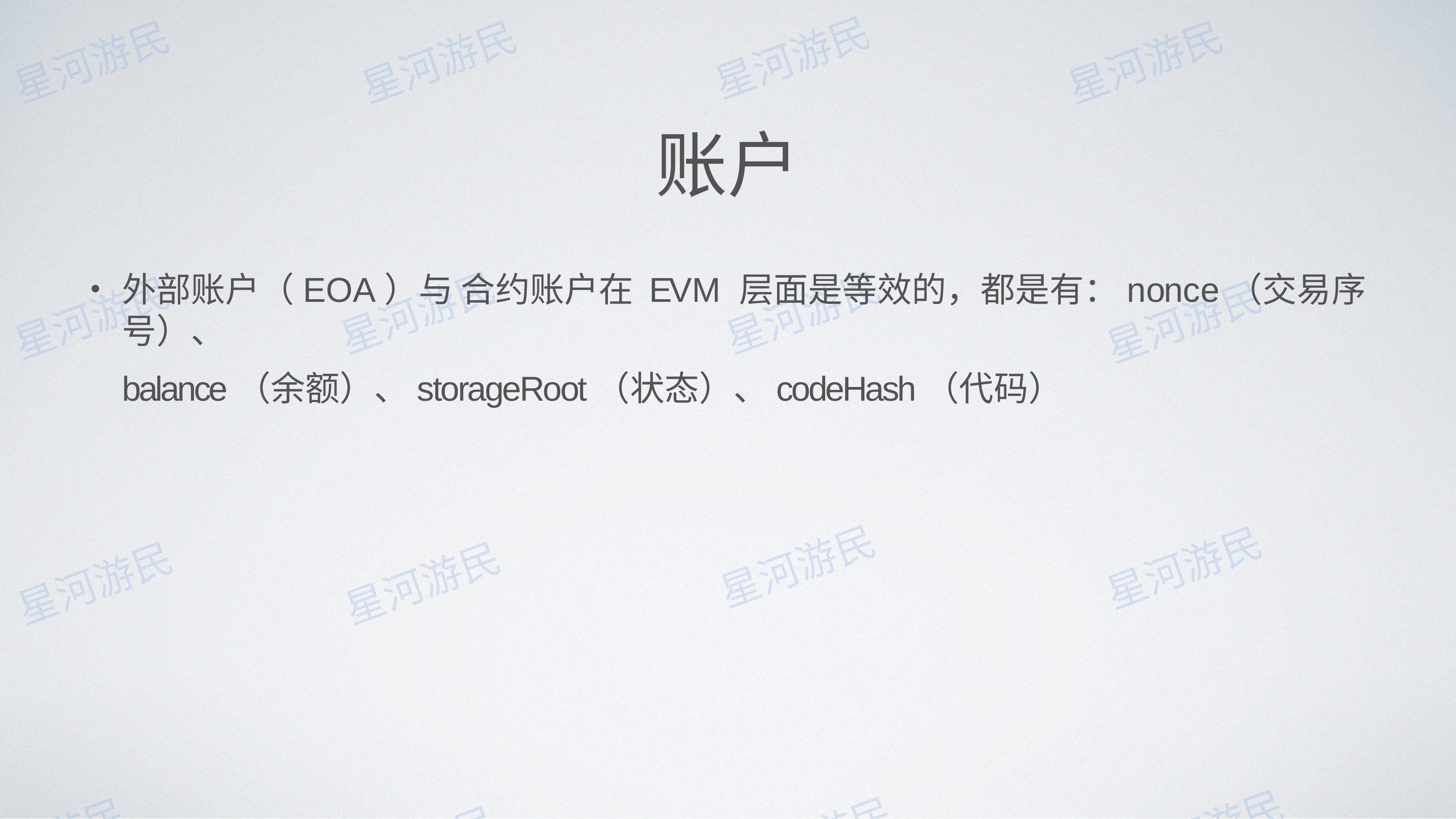

# 账户
外部账户（EOA）与 合约账户在 EVM 层⾯是等效的，都是有：nonce（交易序号）、
balance（余额）、storageRoot（状态）、codeHash（代码）